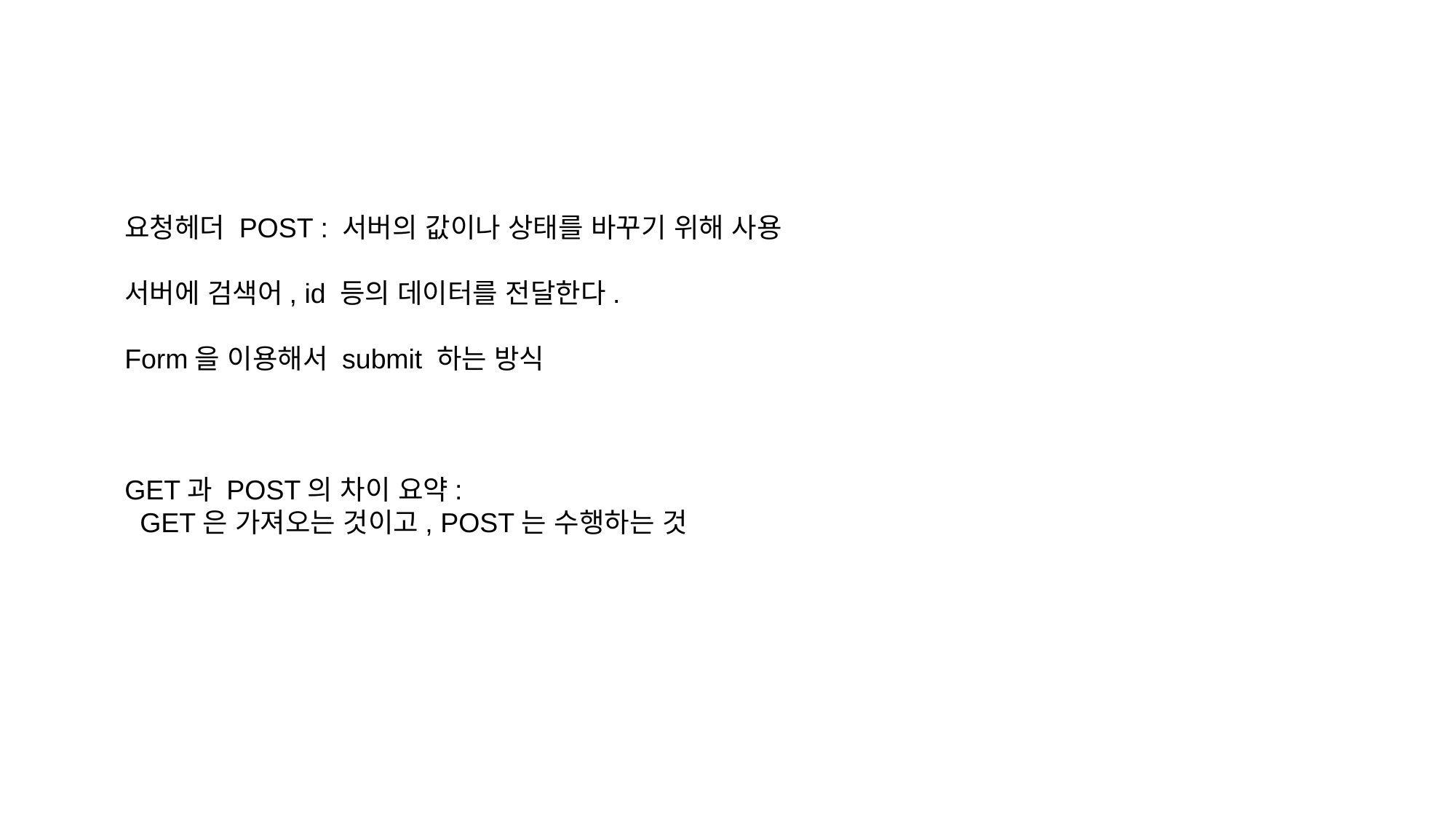

요청헤더 POST : 서버의 값이나 상태를 바꾸기 위해 사용

서버에 검색어, id 등의 데이터를 전달한다.

Form을 이용해서 submit 하는 방식

GET과 POST의 차이 요약:
  GET은 가져오는 것이고, POST는 수행하는 것